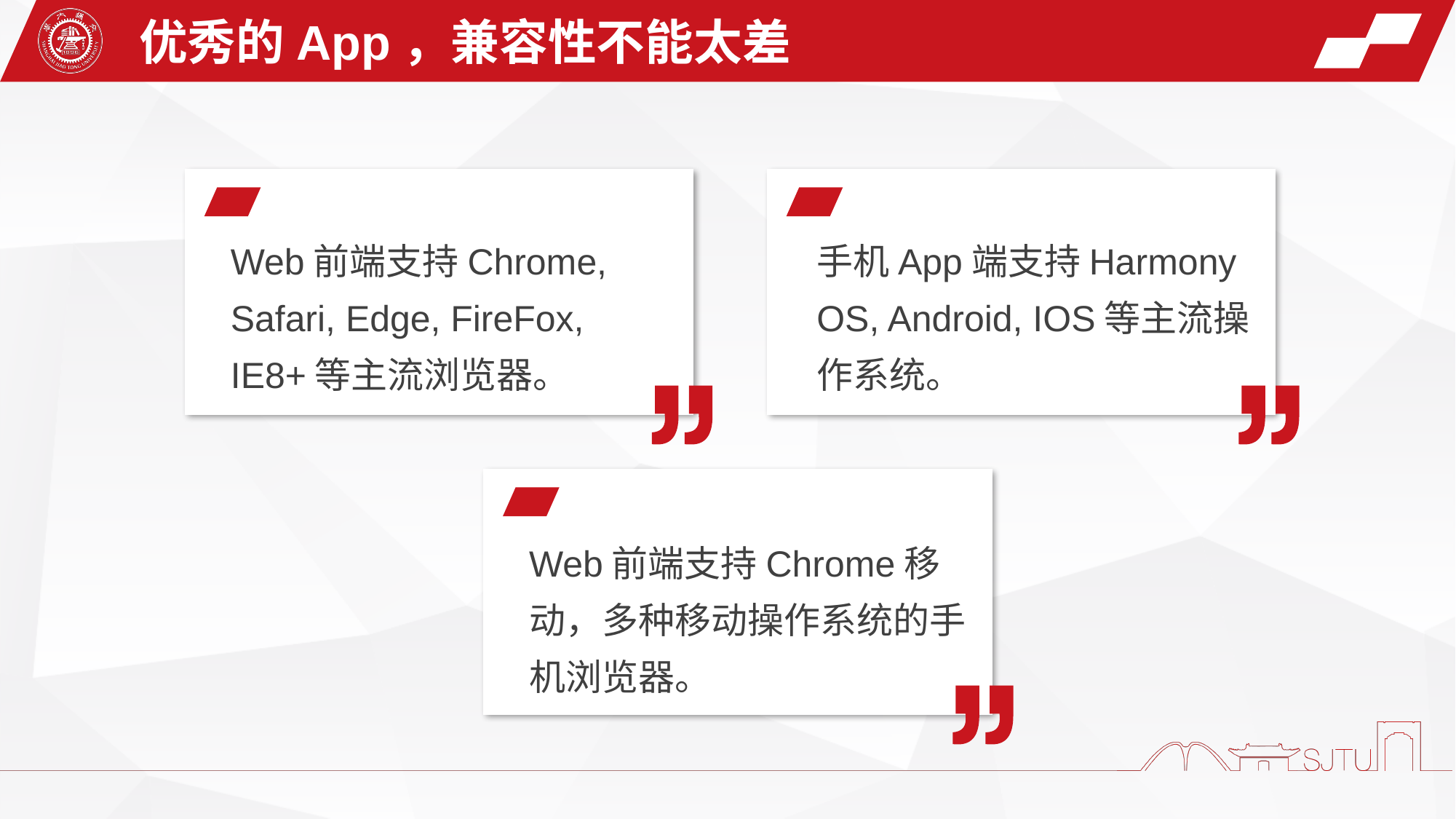

优秀的App，兼容性不能太差

手机App端支持Harmony OS, Android, IOS等主流操作系统。
Web前端支持Chrome, Safari, Edge, FireFox, IE8+等主流浏览器。

Web前端支持Chrome移动，多种移动操作系统的手机浏览器。